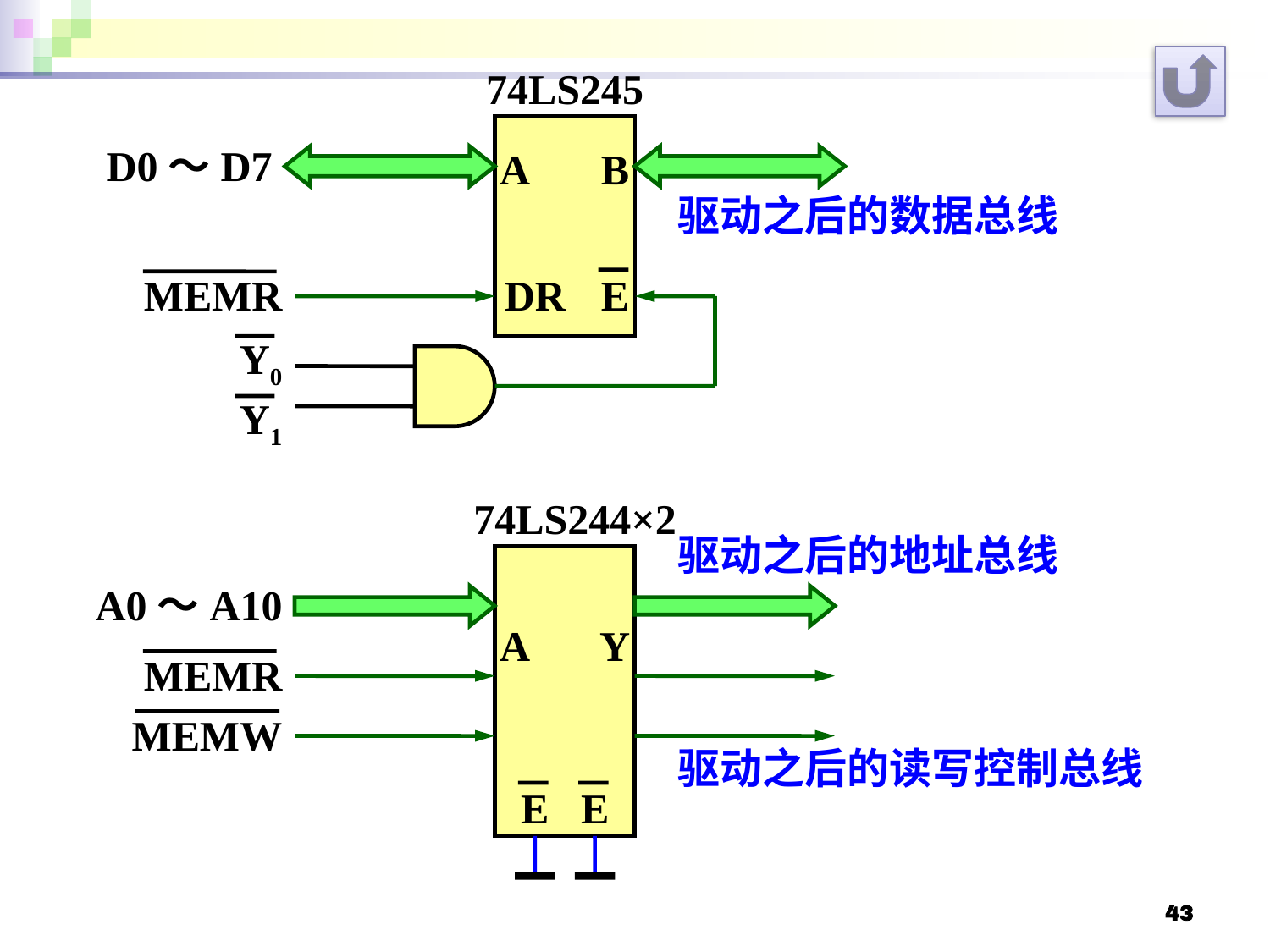

74LS245

D0～D7
A
B

驱动之后的数据总线
MEMR
DR
E

Y0

Y1

74LS244×2
驱动之后的地址总线

A0～A10

A
Y
MEMR

MEMW

驱动之后的读写控制总线
E
E

43